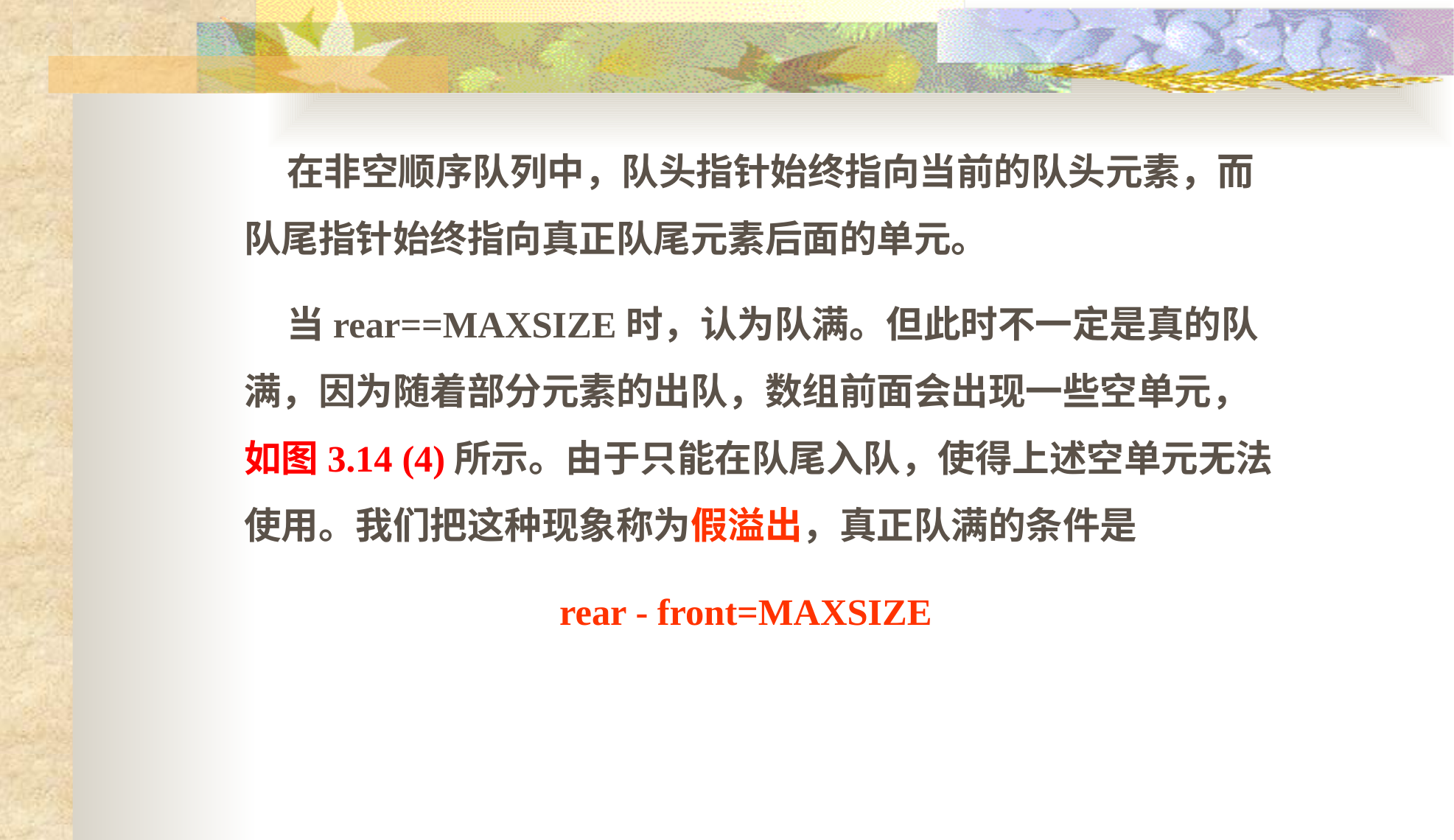

在非空顺序队列中，队头指针始终指向当前的队头元素，而队尾指针始终指向真正队尾元素后面的单元。
    当rear==MAXSIZE时，认为队满。但此时不一定是真的队满，因为随着部分元素的出队，数组前面会出现一些空单元，如图3.14 (4)所示。由于只能在队尾入队，使得上述空单元无法使用。我们把这种现象称为假溢出，真正队满的条件是
rear - front=MAXSIZE